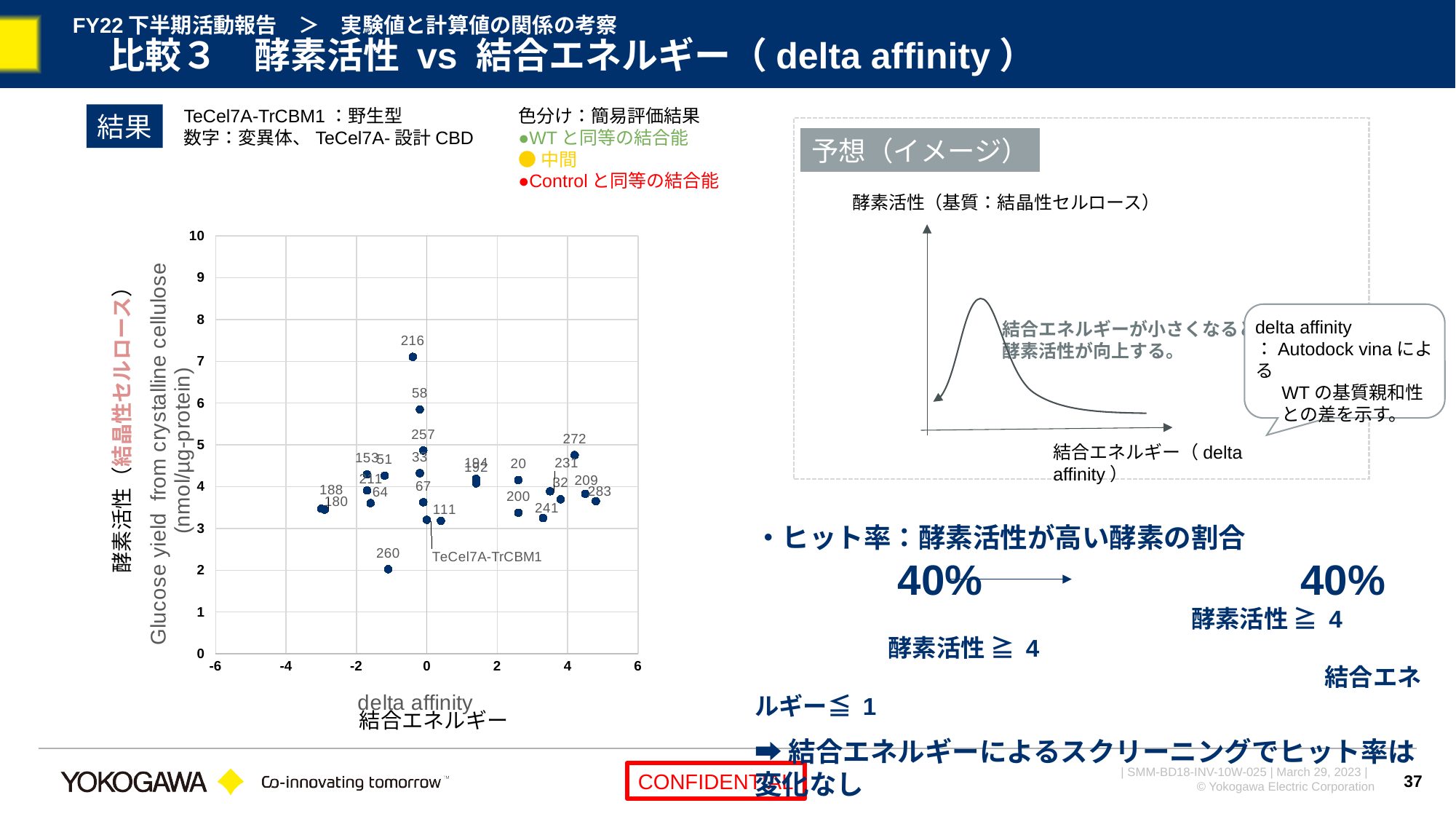

# FY22下半期活動報告　＞　実験値と計算値の関係の考察 　比較３　酵素活性 vs 結合エネルギー（delta affinity）
TeCel7A-TrCBM1：野生型
数字：変異体、TeCel7A-設計CBD
色分け：簡易評価結果
●WTと同等の結合能
●中間
●Controlと同等の結合能
結果

予想（イメージ）
酵素活性（基質：結晶性セルロース）

### Chart

| Category |  |
|---|---|

delta affinity
：Autodock vinaによる
　 WTの基質親和性
 　との差を示す。
結合エネルギーが小さくなると
酵素活性が向上する。
酵素活性（結晶性セルロース）
結合エネルギー（delta affinity）
・ヒット率：酵素活性が高い酵素の割合
	　40%	　　　　	40%					酵素活性 ≧ 4	 	　酵素活性 ≧ 4
					　結合エネルギー≦ 1

➡結合エネルギーによるスクリーニングでヒット率は変化なし
結合エネルギー
37